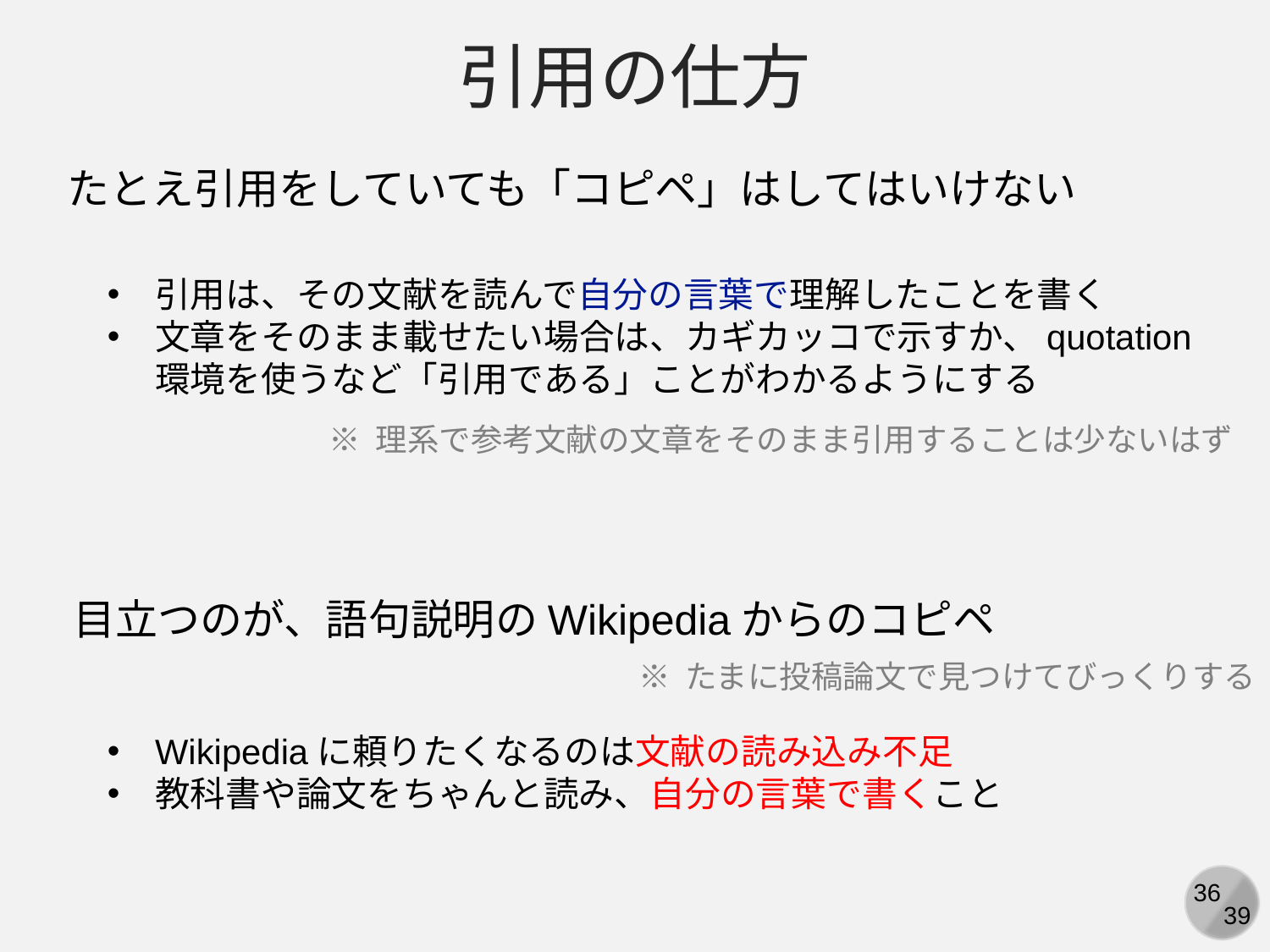

引用の仕方
たとえ引用をしていても「コピペ」はしてはいけない
引用は、その文献を読んで自分の言葉で理解したことを書く
文章をそのまま載せたい場合は、カギカッコで示すか、quotation環境を使うなど「引用である」ことがわかるようにする
※ 理系で参考文献の文章をそのまま引用することは少ないはず
目立つのが、語句説明のWikipediaからのコピペ
※ たまに投稿論文で見つけてびっくりする
Wikipediaに頼りたくなるのは文献の読み込み不足
教科書や論文をちゃんと読み、自分の言葉で書くこと